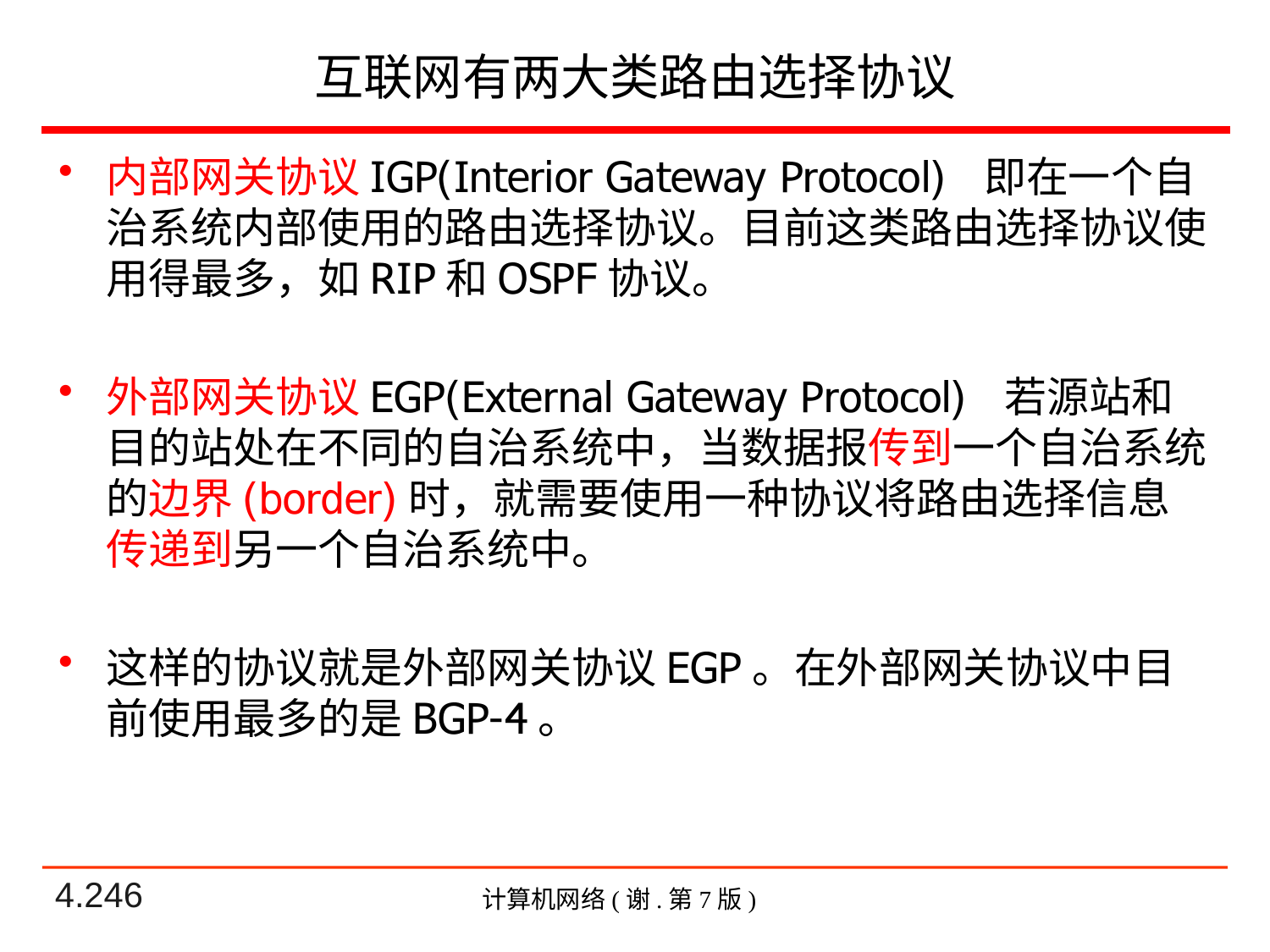

# 互联网有两大类路由选择协议
内部网关协议IGP(Interior Gateway Protocol)  即在一个自治系统内部使用的路由选择协议。目前这类路由选择协议使用得最多，如RIP和OSPF协议。

外部网关协议EGP(External Gateway Protocol)  若源站和目的站处在不同的自治系统中，当数据报传到一个自治系统的边界(border)时，就需要使用一种协议将路由选择信息传递到另一个自治系统中。

这样的协议就是外部网关协议EGP。在外部网关协议中目前使用最多的是BGP-4。